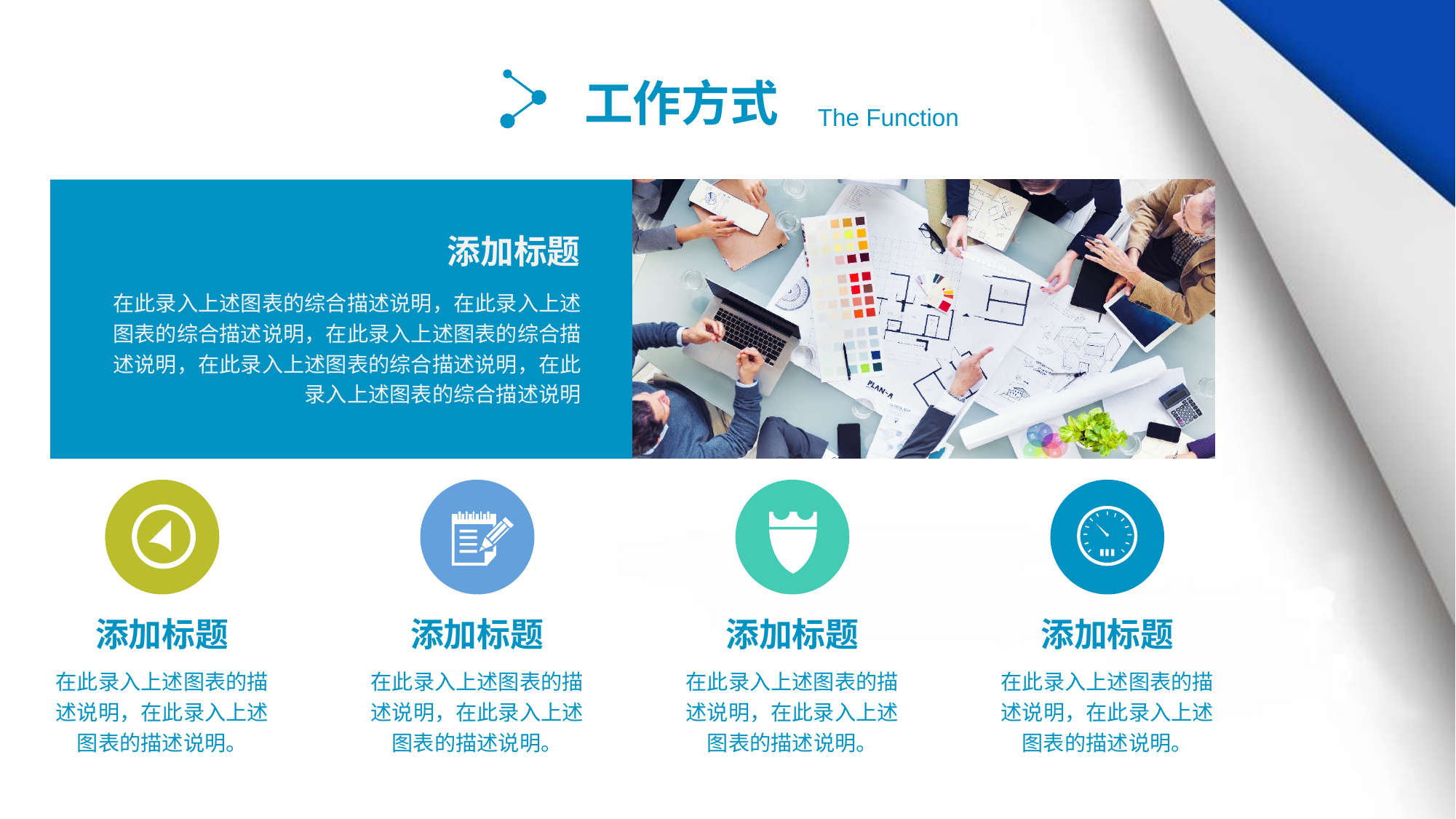

工作方式
The Function

添加标题
在此录入上述图表的综合描述说明，在此录入上述图表的综合描述说明，在此录入上述图表的综合描述说明，在此录入上述图表的综合描述说明，在此录入上述图表的综合描述说明

添加标题
添加标题
添加标题
添加标题
在此录入上述图表的描述说明，在此录入上述图表的描述说明。
在此录入上述图表的描述说明，在此录入上述图表的描述说明。
在此录入上述图表的描述说明，在此录入上述图表的描述说明。
在此录入上述图表的描述说明，在此录入上述图表的描述说明。